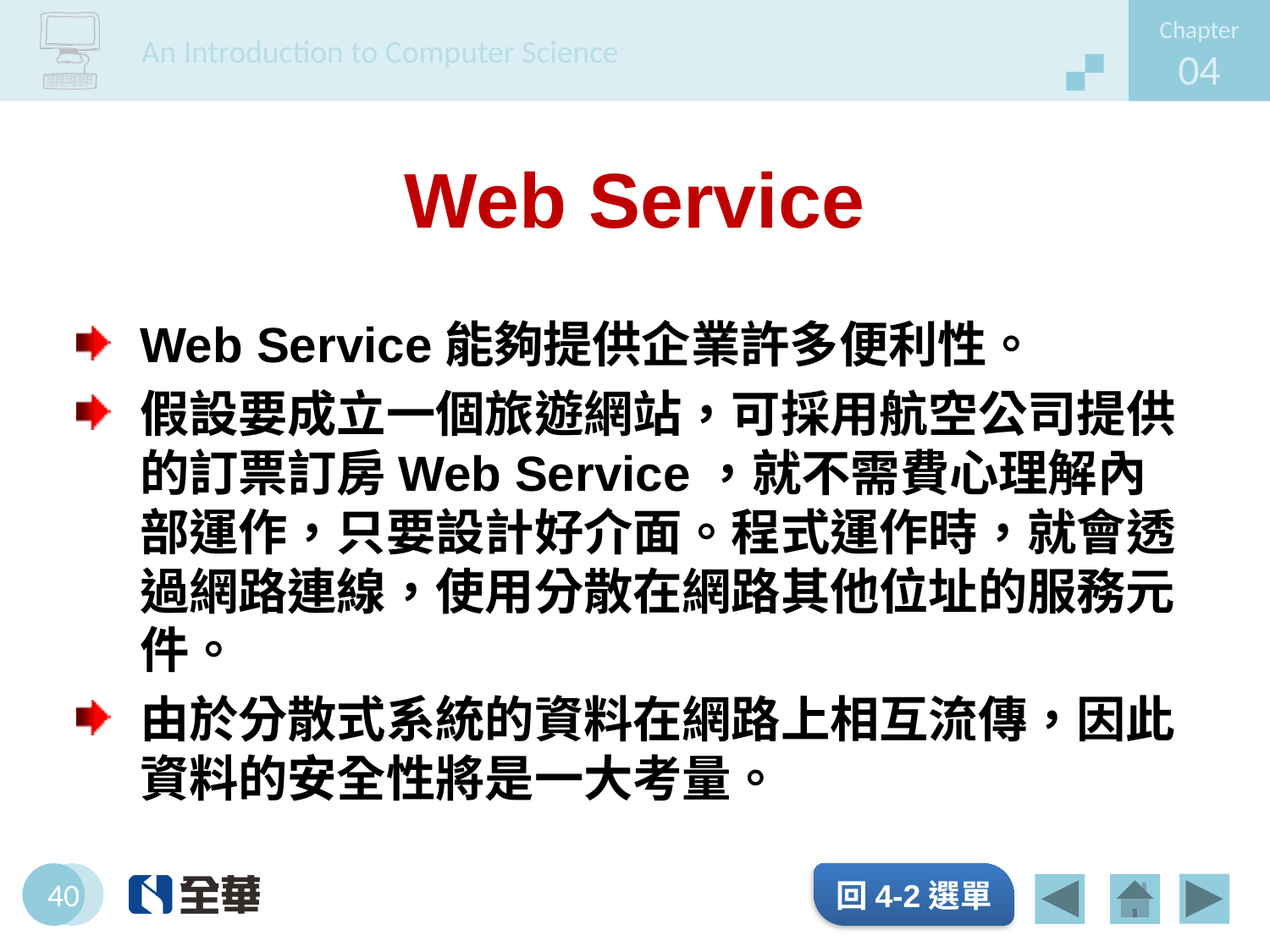

# Web Service
Web Service能夠提供企業許多便利性。
假設要成立一個旅遊網站，可採用航空公司提供的訂票訂房Web Service，就不需費心理解內部運作，只要設計好介面。程式運作時，就會透過網路連線，使用分散在網路其他位址的服務元件。
由於分散式系統的資料在網路上相互流傳，因此資料的安全性將是一大考量。
回4-2選單